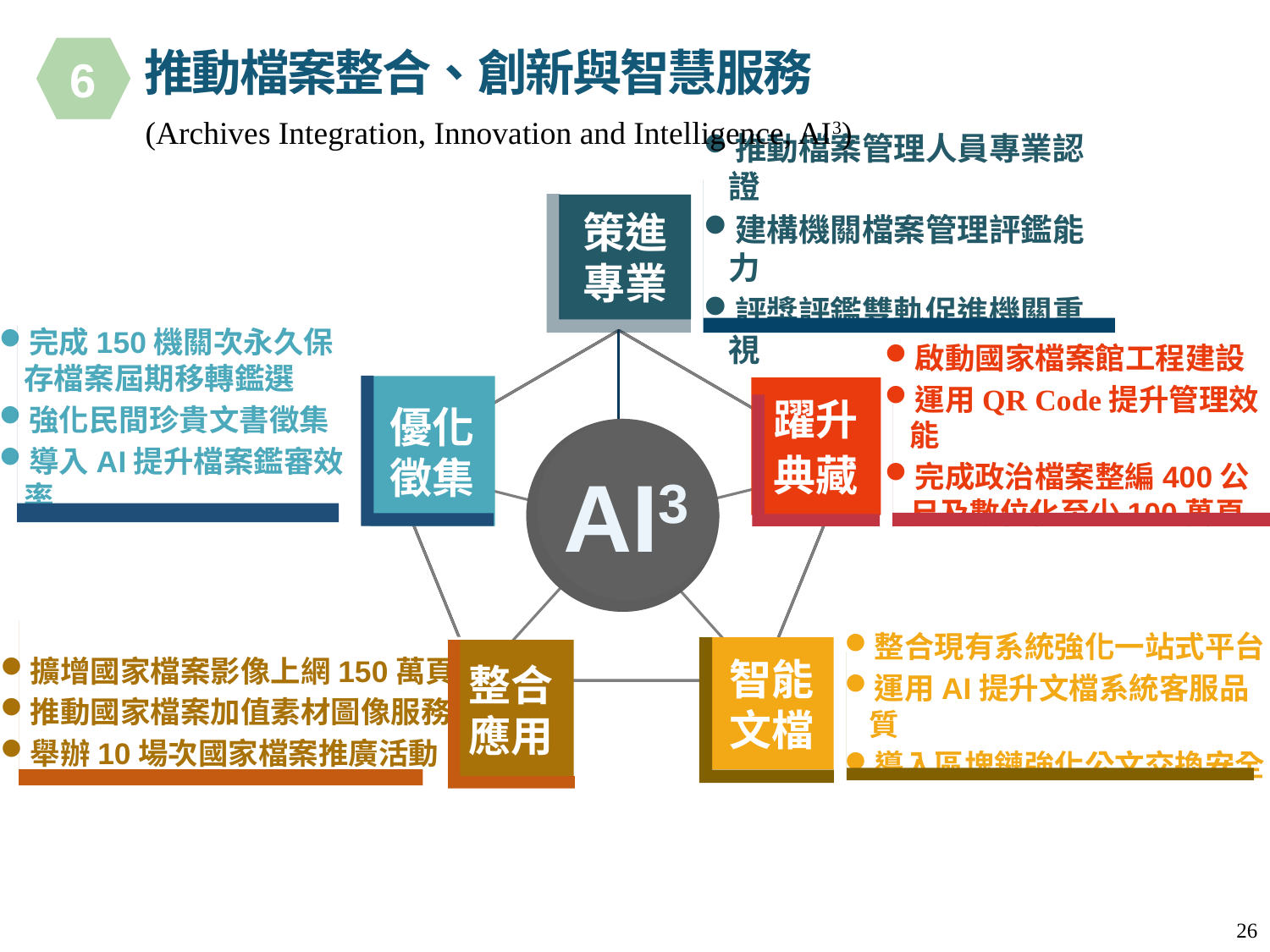

推動檔案整合、創新與智慧服務
6
(Archives Integration, Innovation and Intelligence, AI3)
推動檔案管理人員專業認證
建構機關檔案管理評鑑能力
評獎評鑑雙軌促進機關重視

策進
專業

完成150機關次永久保存檔案屆期移轉鑑選
強化民間珍貴文書徵集
導入AI提升檔案鑑審效率

優化徵集

啟動國家檔案館工程建設
運用QR Code提升管理效能
完成政治檔案整編400公尺及數位化至少100萬頁
躍升
典藏

AI3

擴增國家檔案影像上網150萬頁
推動國家檔案加值素材圖像服務
舉辦10場次國家檔案推廣活動

整合
應用

整合現有系統強化一站式平台
運用AI提升文檔系統客服品質
導入區塊鏈強化公文交換安全
智能
文檔